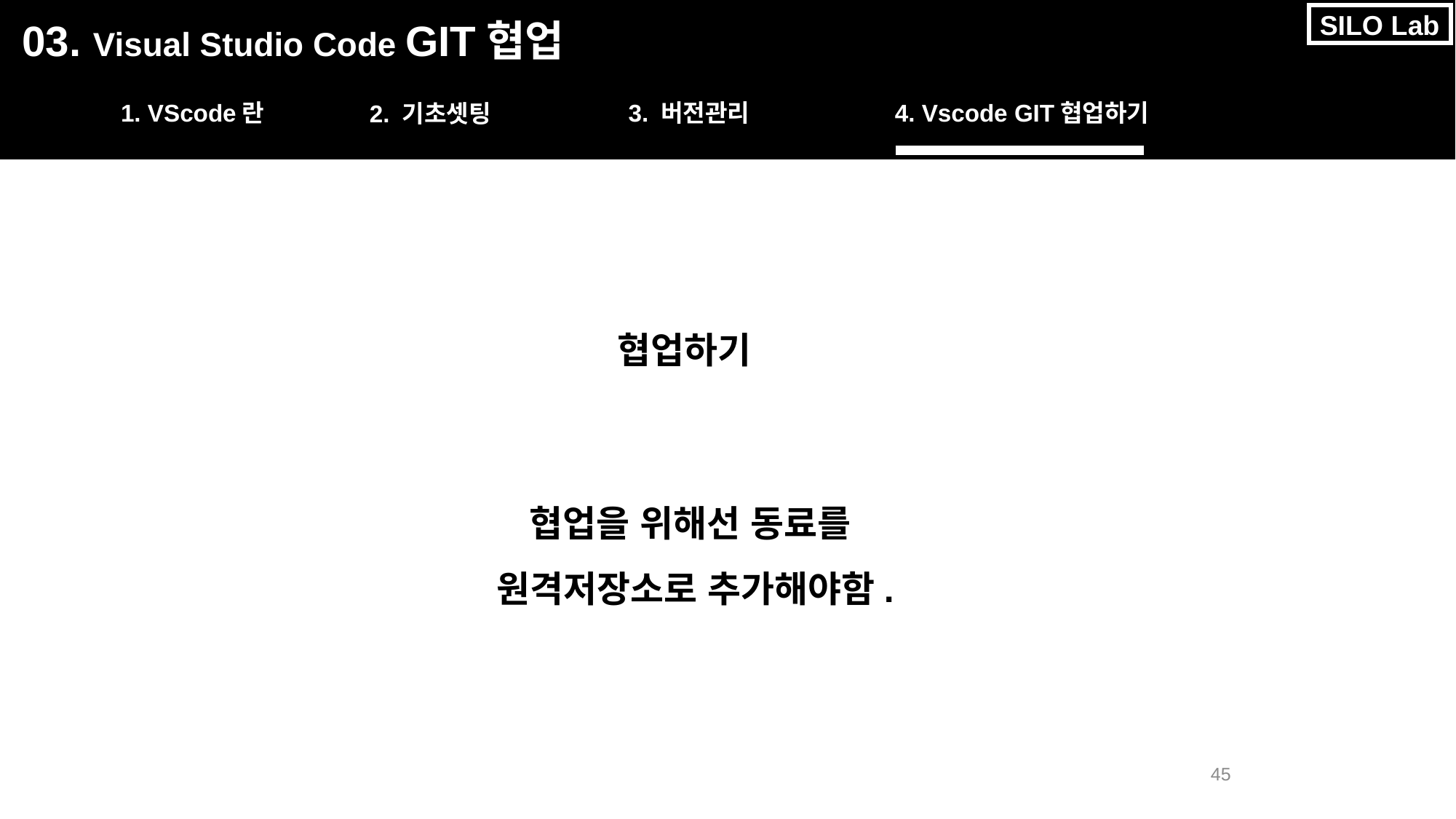

SILO Lab
03. Visual Studio Code GIT협업
1. VScode란
3. 버전관리
4. Vscode GIT협업하기
2. 기초셋팅
협업하기
협업을 위해선 동료를
원격저장소로 추가해야함.
45